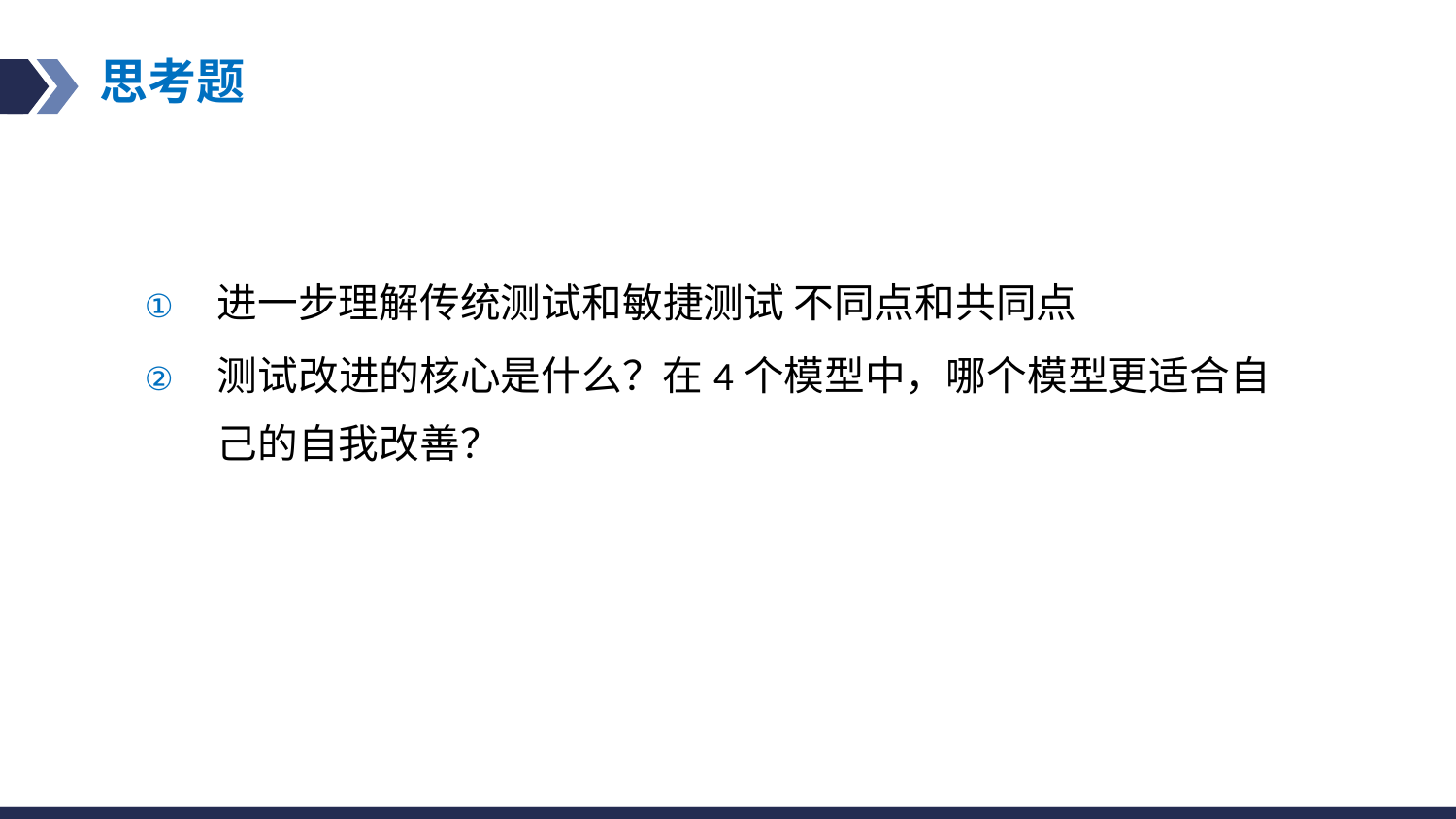

# 思考题
进一步理解传统测试和敏捷测试 不同点和共同点
测试改进的核心是什么？在4个模型中，哪个模型更适合自己的自我改善？